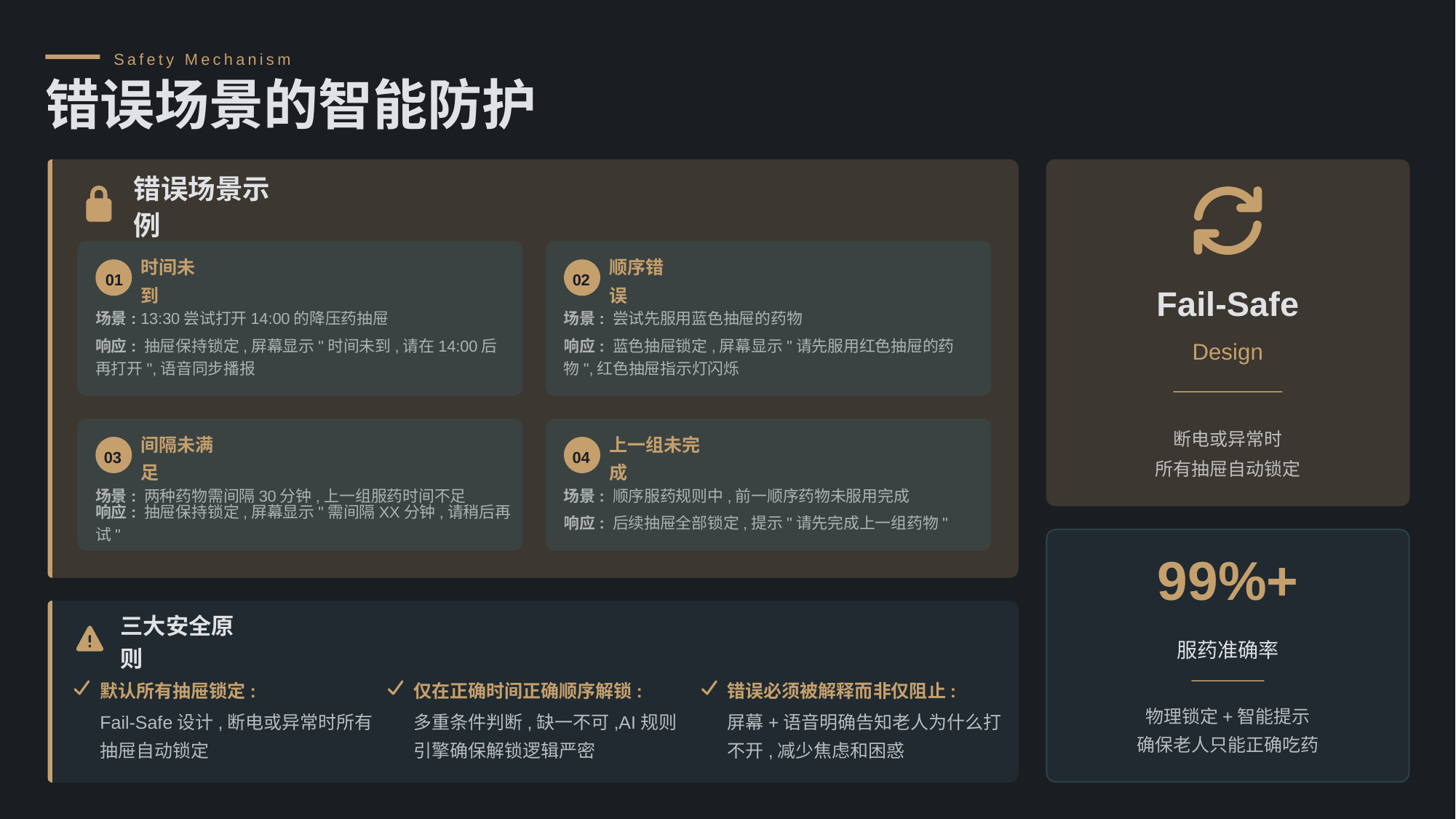

Safety Mechanism

错误场景的智能防护

错误场景示例

时间未到
顺序错误
01
02
Fail-Safe
场景: 13:30尝试打开14:00的降压药抽屉
场景: 尝试先服用蓝色抽屉的药物
响应: 抽屉保持锁定,屏幕显示"时间未到,请在14:00后再打开",语音同步播报
响应: 蓝色抽屉锁定,屏幕显示"请先服用红色抽屉的药物",红色抽屉指示灯闪烁
Design

断电或异常时
所有抽屉自动锁定

间隔未满足
上一组未完成
03
04
场景: 两种药物需间隔30分钟,上一组服药时间不足
场景: 顺序服药规则中,前一顺序药物未服用完成
响应: 抽屉保持锁定,屏幕显示"需间隔XX分钟,请稍后再试"
响应: 后续抽屉全部锁定,提示"请先完成上一组药物"

99%+

三大安全原则

服药准确率
默认所有抽屉锁定:
仅在正确时间正确顺序解锁:
错误必须被解释而非仅阻止:

物理锁定+智能提示
确保老人只能正确吃药
Fail-Safe设计,断电或异常时所有抽屉自动锁定
多重条件判断,缺一不可,AI规则引擎确保解锁逻辑严密
屏幕+语音明确告知老人为什么打不开,减少焦虑和困惑